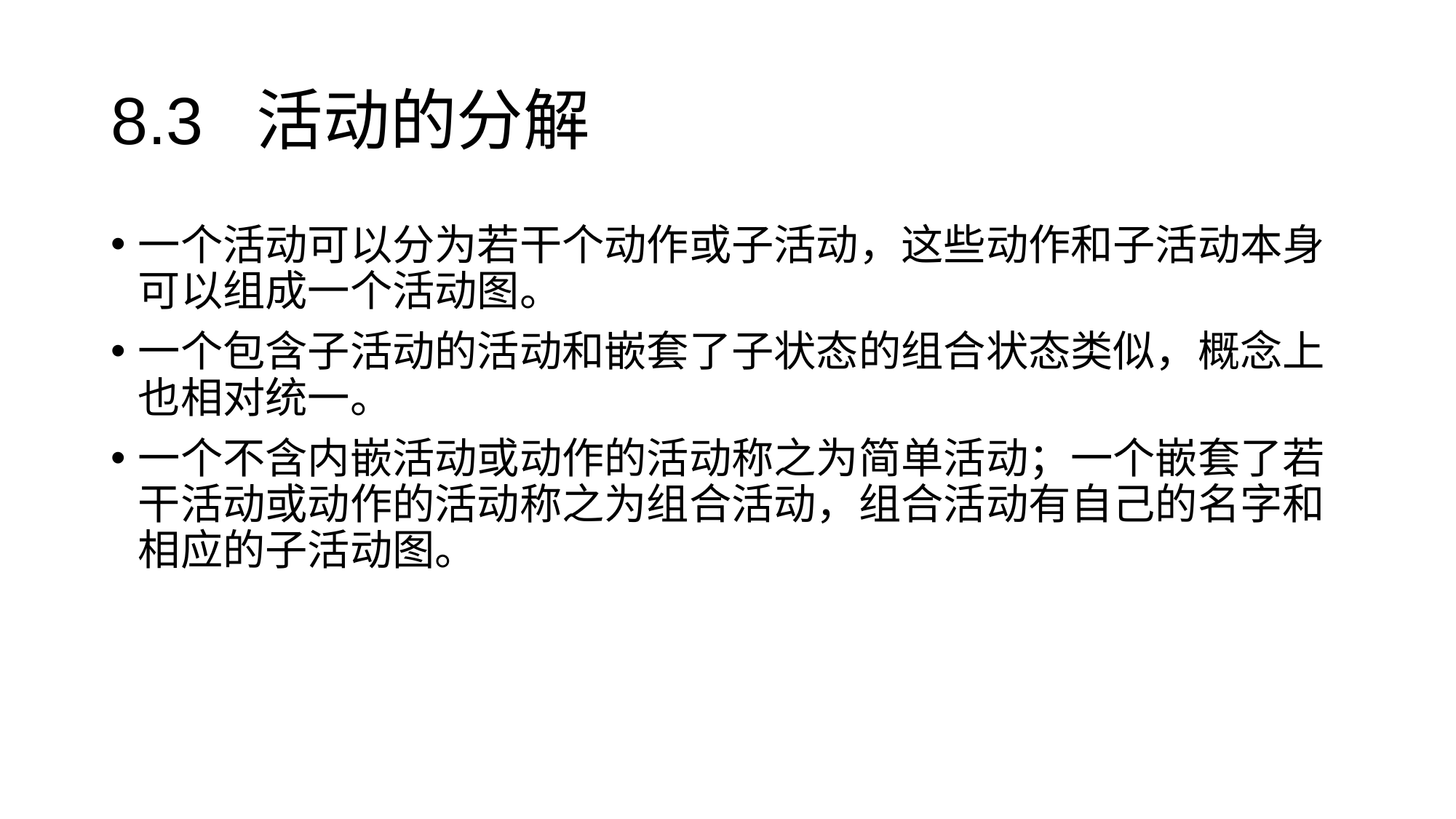

# 8.3  活动的分解
一个活动可以分为若干个动作或子活动，这些动作和子活动本身可以组成一个活动图。
一个包含子活动的活动和嵌套了子状态的组合状态类似，概念上也相对统一。
一个不含内嵌活动或动作的活动称之为简单活动；一个嵌套了若干活动或动作的活动称之为组合活动，组合活动有自己的名字和相应的子活动图。